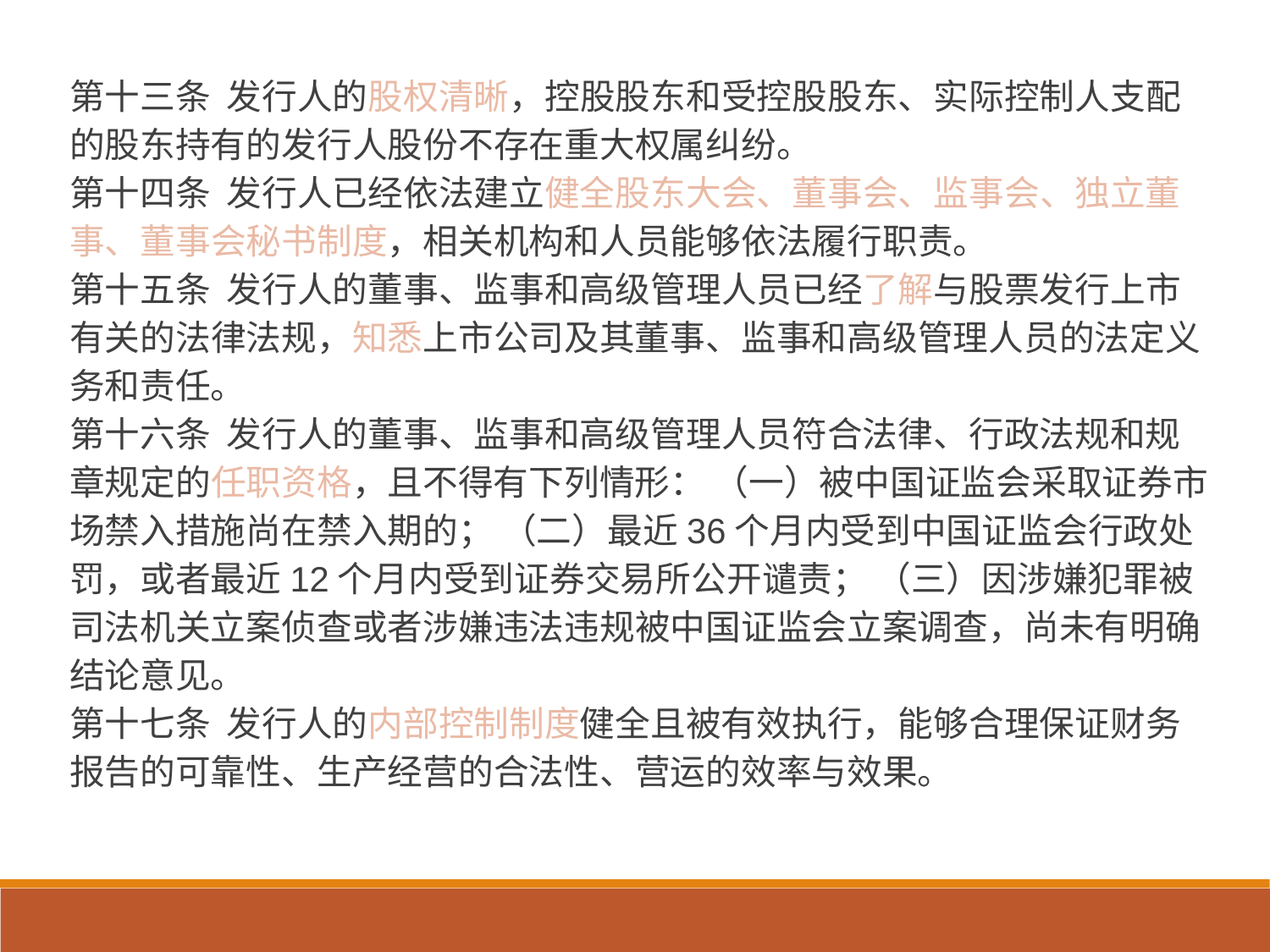

第十三条  发行人的股权清晰，控股股东和受控股股东、实际控制人支配的股东持有的发行人股份不存在重大权属纠纷。
第十四条  发行人已经依法建立健全股东大会、董事会、监事会、独立董事、董事会秘书制度，相关机构和人员能够依法履行职责。
第十五条  发行人的董事、监事和高级管理人员已经了解与股票发行上市有关的法律法规，知悉上市公司及其董事、监事和高级管理人员的法定义务和责任。
第十六条  发行人的董事、监事和高级管理人员符合法律、行政法规和规章规定的任职资格，且不得有下列情形： （一）被中国证监会采取证券市场禁入措施尚在禁入期的； （二）最近36个月内受到中国证监会行政处罚，或者最近12个月内受到证券交易所公开谴责； （三）因涉嫌犯罪被司法机关立案侦查或者涉嫌违法违规被中国证监会立案调查，尚未有明确结论意见。
第十七条  发行人的内部控制制度健全且被有效执行，能够合理保证财务报告的可靠性、生产经营的合法性、营运的效率与效果。